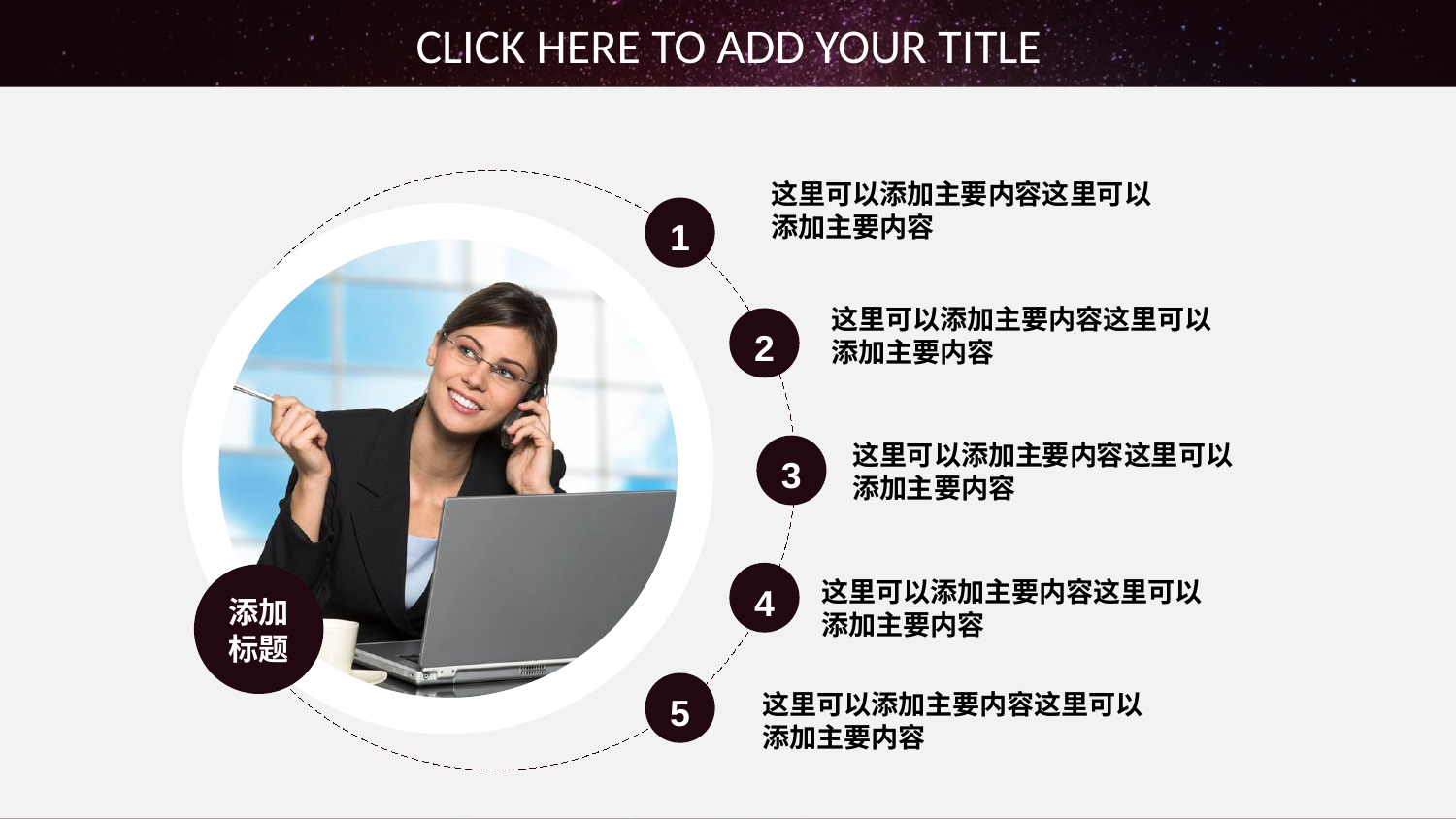

CLICK HERE TO ADD YOUR TITLE

这里可以添加主要内容这里可以添加主要内容
1

这里可以添加主要内容这里可以添加主要内容
2
这里可以添加主要内容这里可以添加主要内容
3
4

这里可以添加主要内容这里可以添加主要内容
添加
标题
5
这里可以添加主要内容这里可以添加主要内容